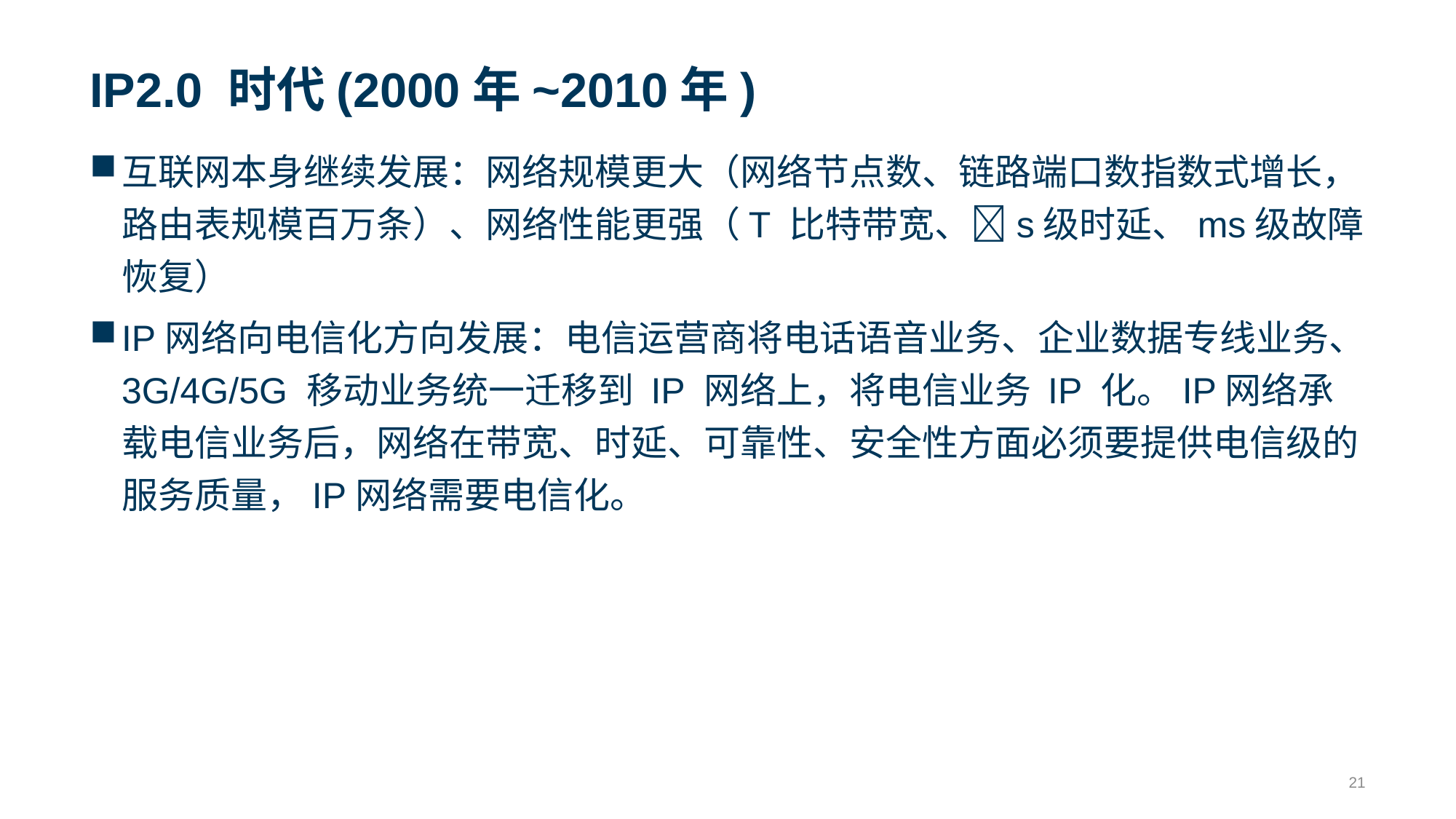

# IP2.0 时代(2000年~2010年)
互联网本身继续发展：网络规模更大（网络节点数、链路端口数指数式增长，路由表规模百万条）、网络性能更强（T 比特带宽、μs级时延、ms级故障恢复）
IP网络向电信化方向发展：电信运营商将电话语音业务、企业数据专线业务、3G/4G/5G 移动业务统一迁移到 IP 网络上，将电信业务 IP 化。IP网络承载电信业务后，网络在带宽、时延、可靠性、安全性方面必须要提供电信级的服务质量，IP网络需要电信化。

21